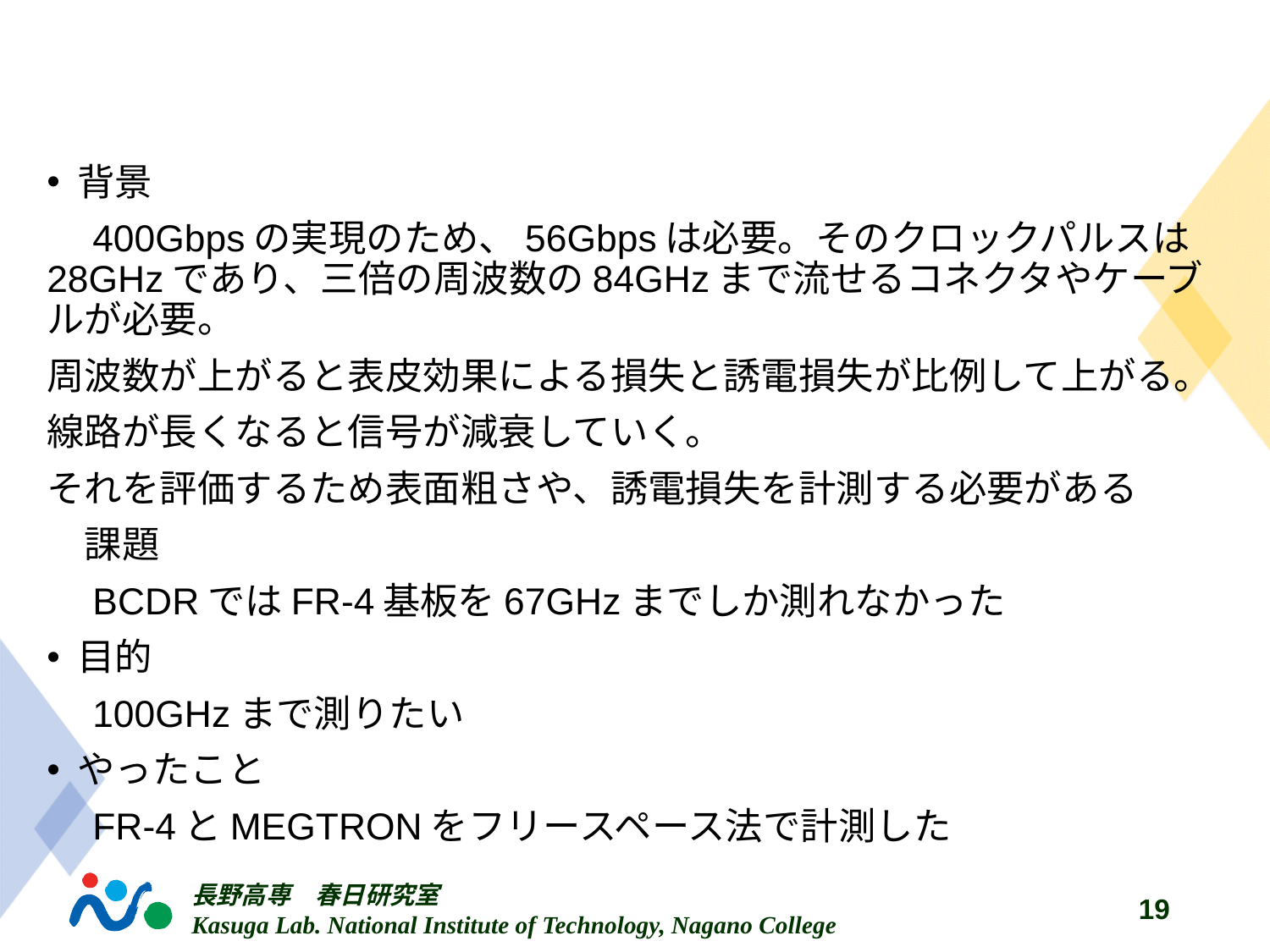

#
背景
　400Gbpsの実現のため、56Gbpsは必要。そのクロックパルスは28GHzであり、三倍の周波数の84GHzまで流せるコネクタやケーブルが必要。
周波数が上がると表皮効果による損失と誘電損失が比例して上がる。
線路が長くなると信号が減衰していく。
それを評価するため表面粗さや、誘電損失を計測する必要がある
　課題
　BCDRではFR-4基板を67GHzまでしか測れなかった
目的
　100GHzまで測りたい
やったこと
　FR-4とMEGTRONをフリースペース法で計測した
19